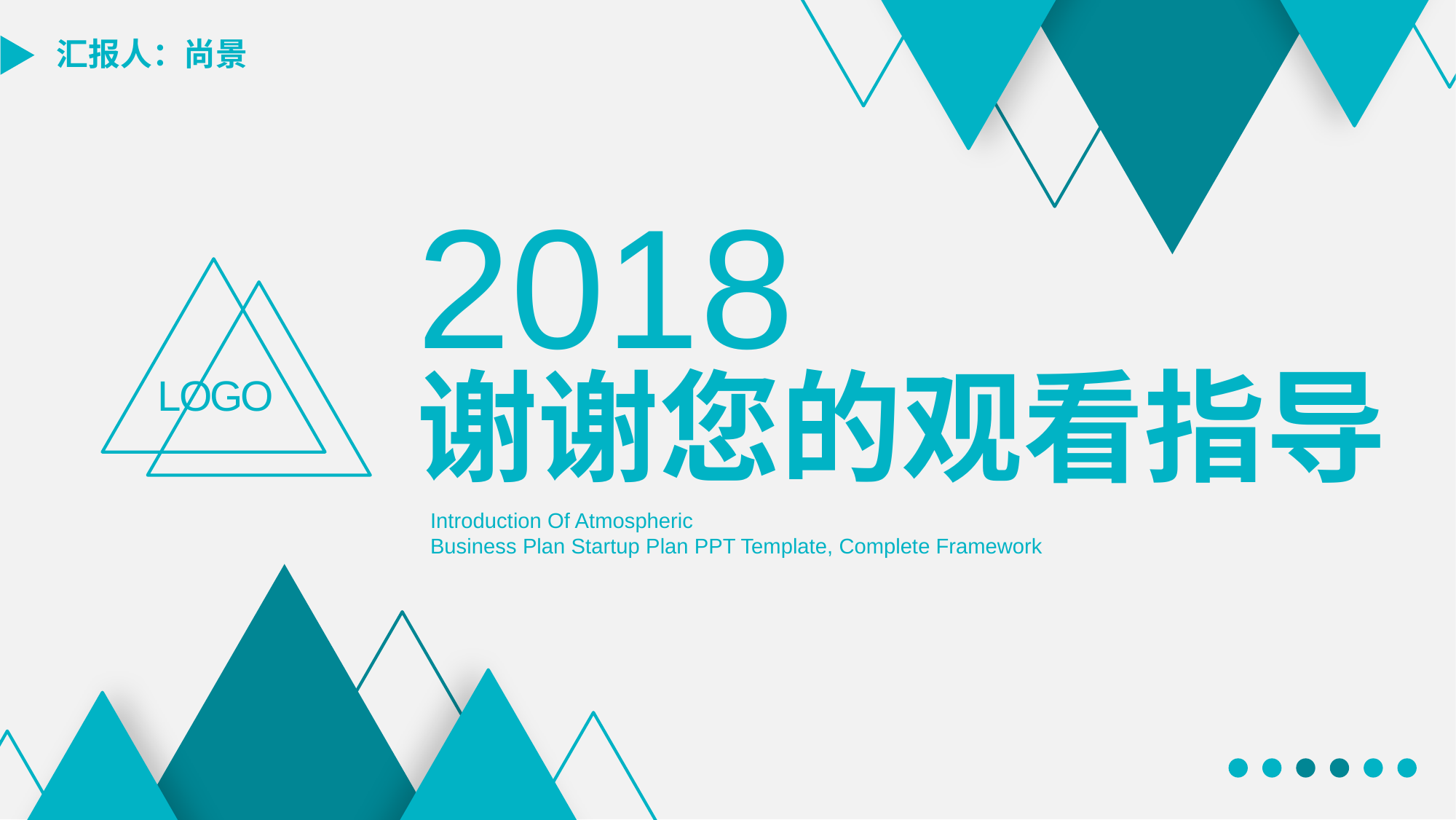

汇报人：尚景

2018

LOGO
谢谢您的观看指导
Introduction Of Atmospheric
Business Plan Startup Plan PPT Template, Complete Framework